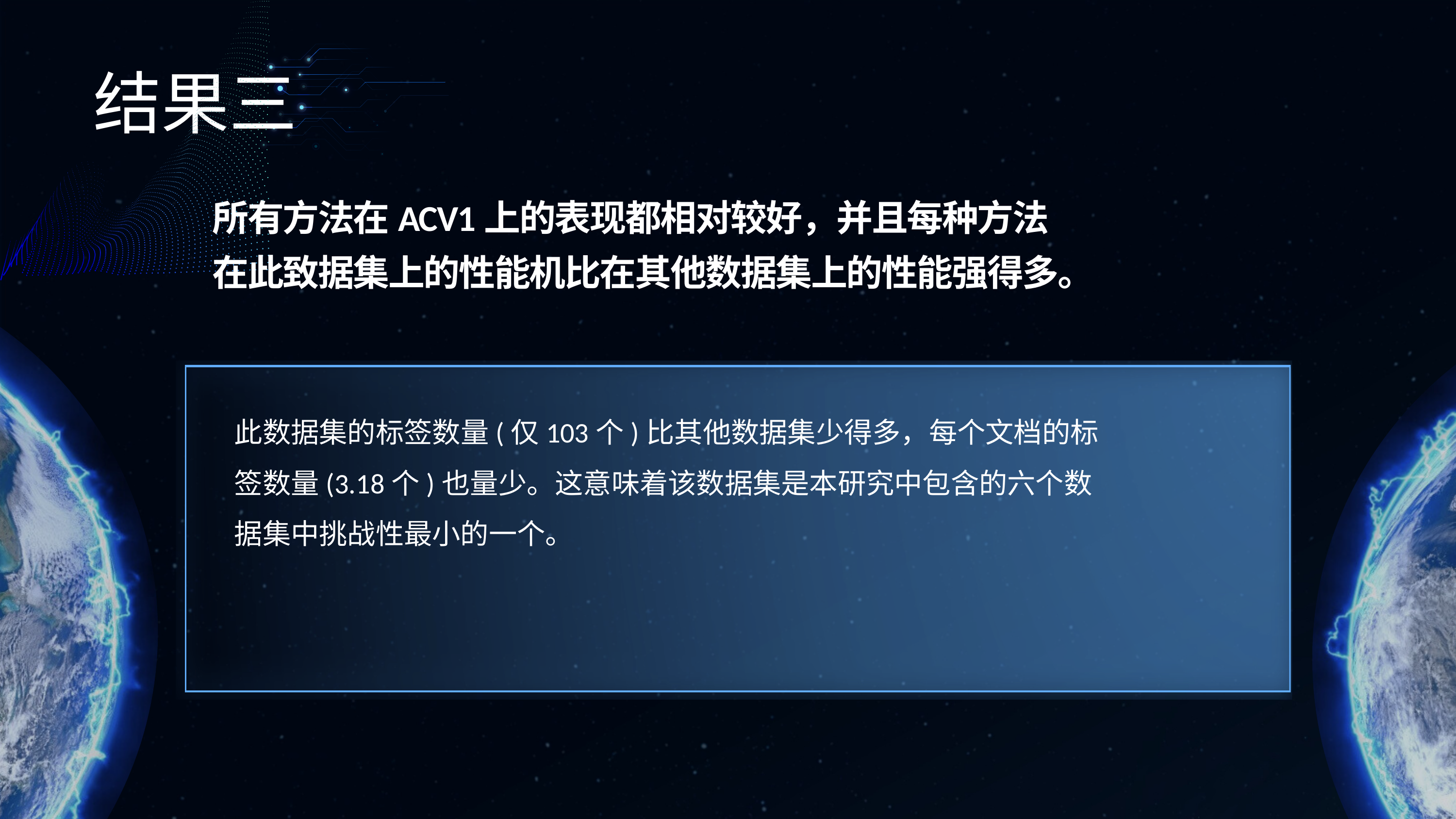

结果三
所有方法在ACV1上的表现都相对较好，并且每种方法在此致据集上的性能机比在其他数据集上的性能强得多。

此数据集的标签数量(仅103个)比其他数据集少得多，每个文档的标签数量(3.18个)也量少。这意味着该数据集是本研究中包含的六个数据集中挑战性最小的一个。